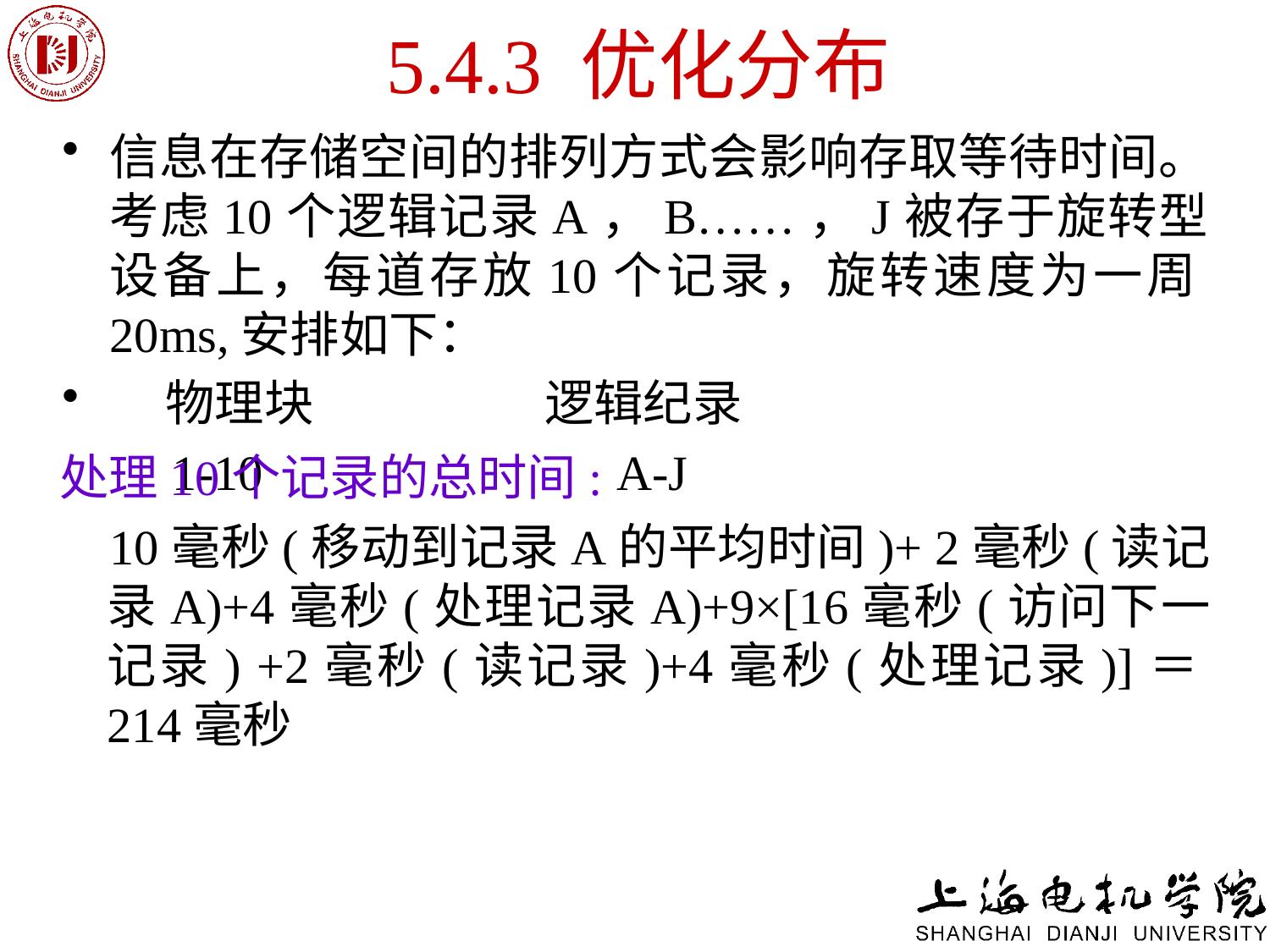

# 5.4.3 优化分布
信息在存储空间的排列方式会影响存取等待时间。考虑10个逻辑记录A，B……，J被存于旋转型设备上，每道存放10个记录，旋转速度为一周20ms,安排如下：
    物理块                     逻辑纪录
         1-10                             A-J
处理10个记录的总时间:
    10毫秒(移动到记录A的平均时间)+ 2毫秒(读记录A)+4毫秒(处理记录A)+9×[16毫秒(访问下一记录) +2毫秒(读记录)+4毫秒(处理记录)]＝214毫秒